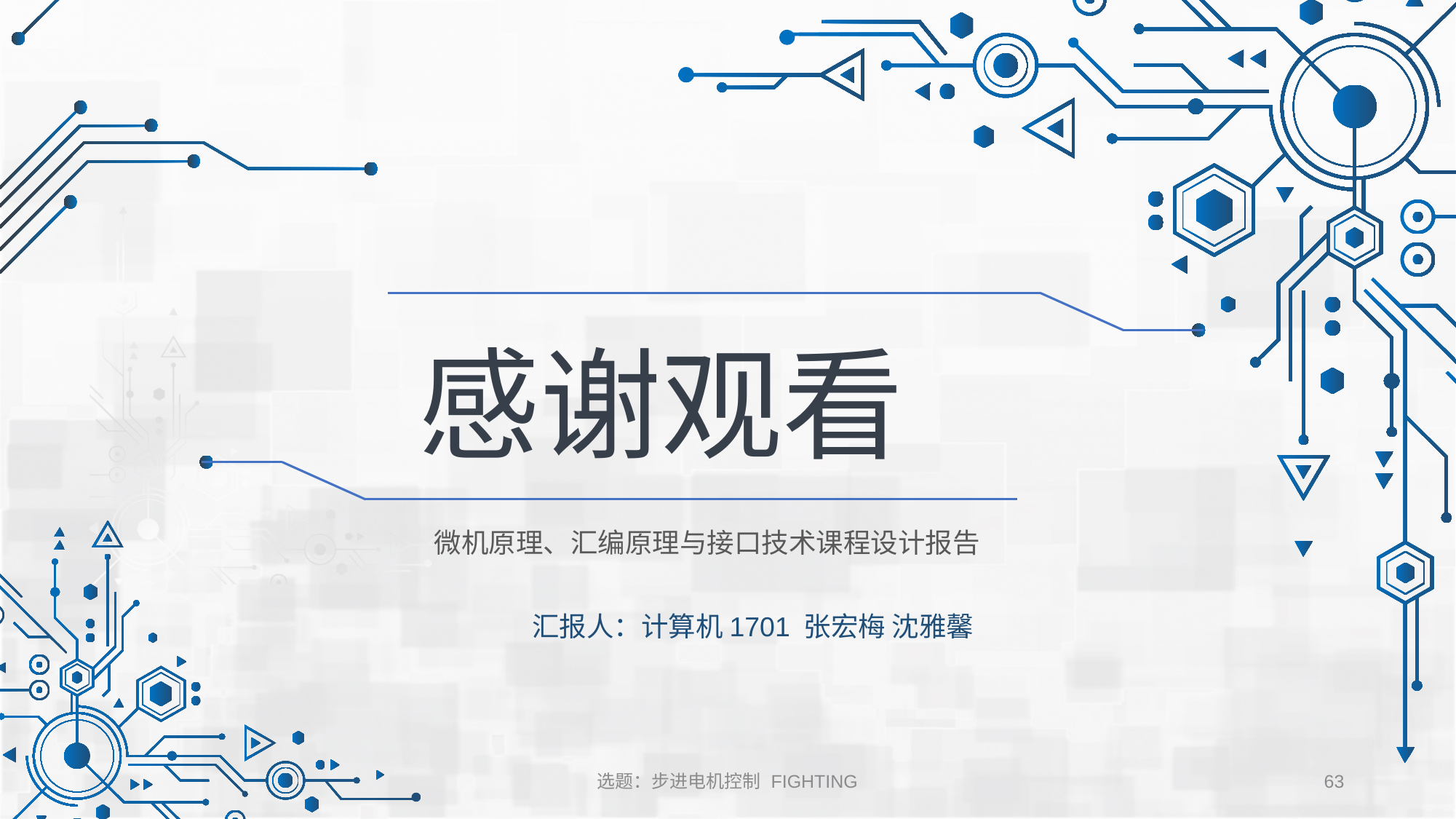

感谢观看

微机原理、汇编原理与接口技术课程设计报告
汇报人：计算机1701 张宏梅 沈雅馨
选题：步进电机控制 FIGHTING
63